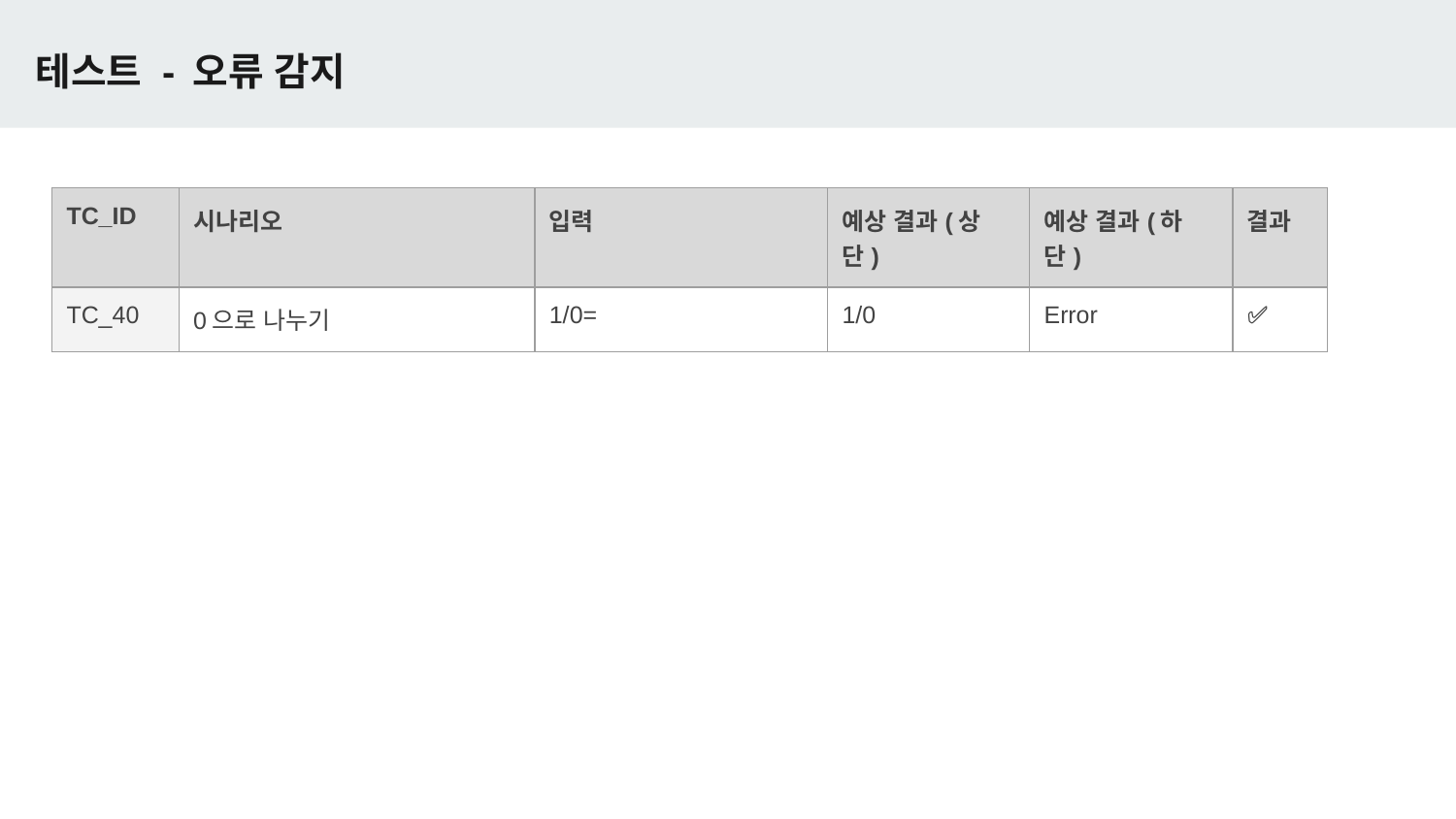

# 테스트 - 오류 감지
| TC\_ID | 시나리오 | 입력 | 예상 결과(상단) | 예상 결과(하단) | 결과 |
| --- | --- | --- | --- | --- | --- |
| TC\_40 | 0으로 나누기 | 1/0= | 1/0 | Error | ✅ |